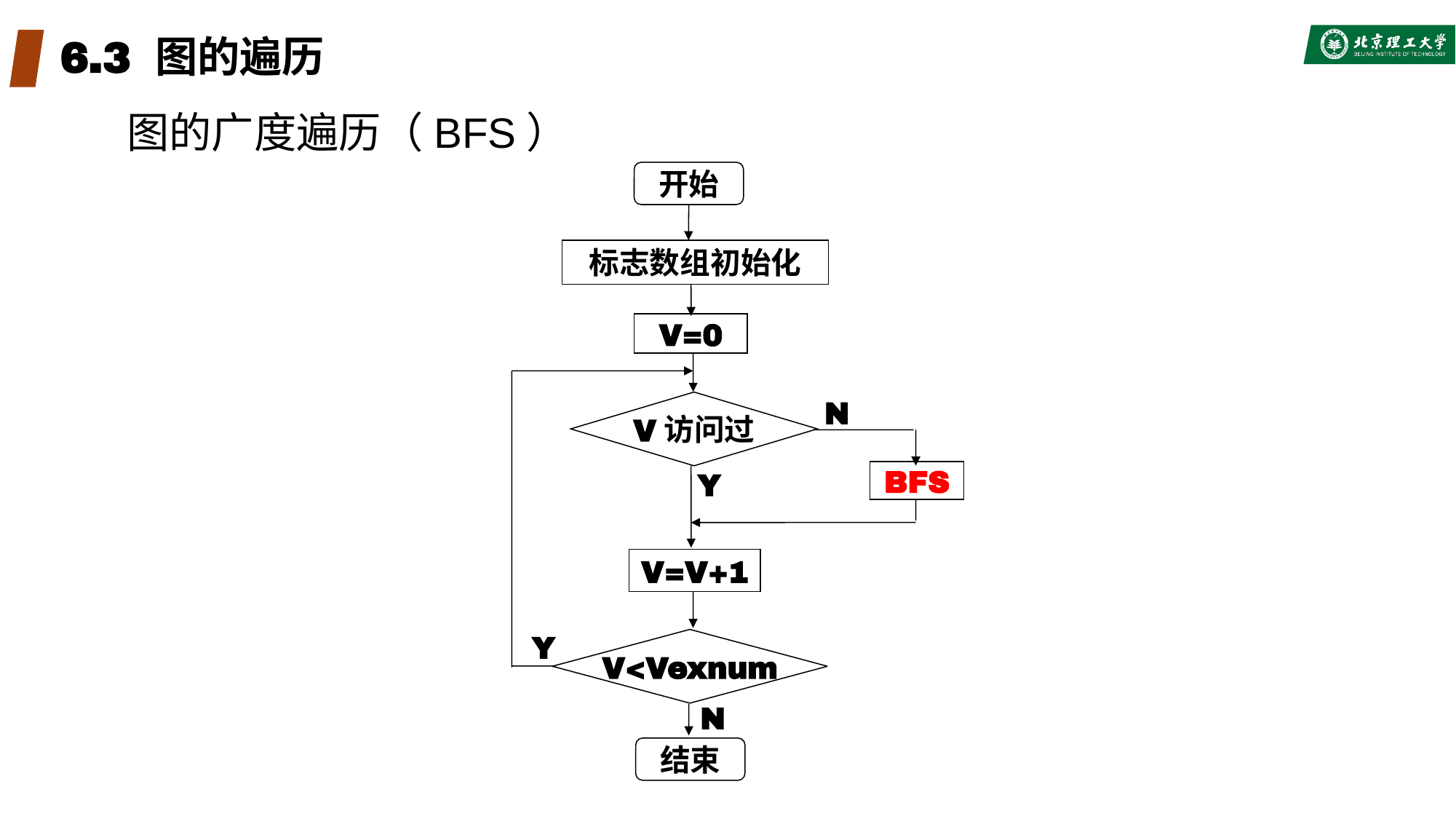

# 6.3 图的遍历
图的广度遍历（BFS）
开始

标志数组初始化

V=0

N
V访问过

Y
BFS

V=V+1

Y
V<Vexnum

N

结束